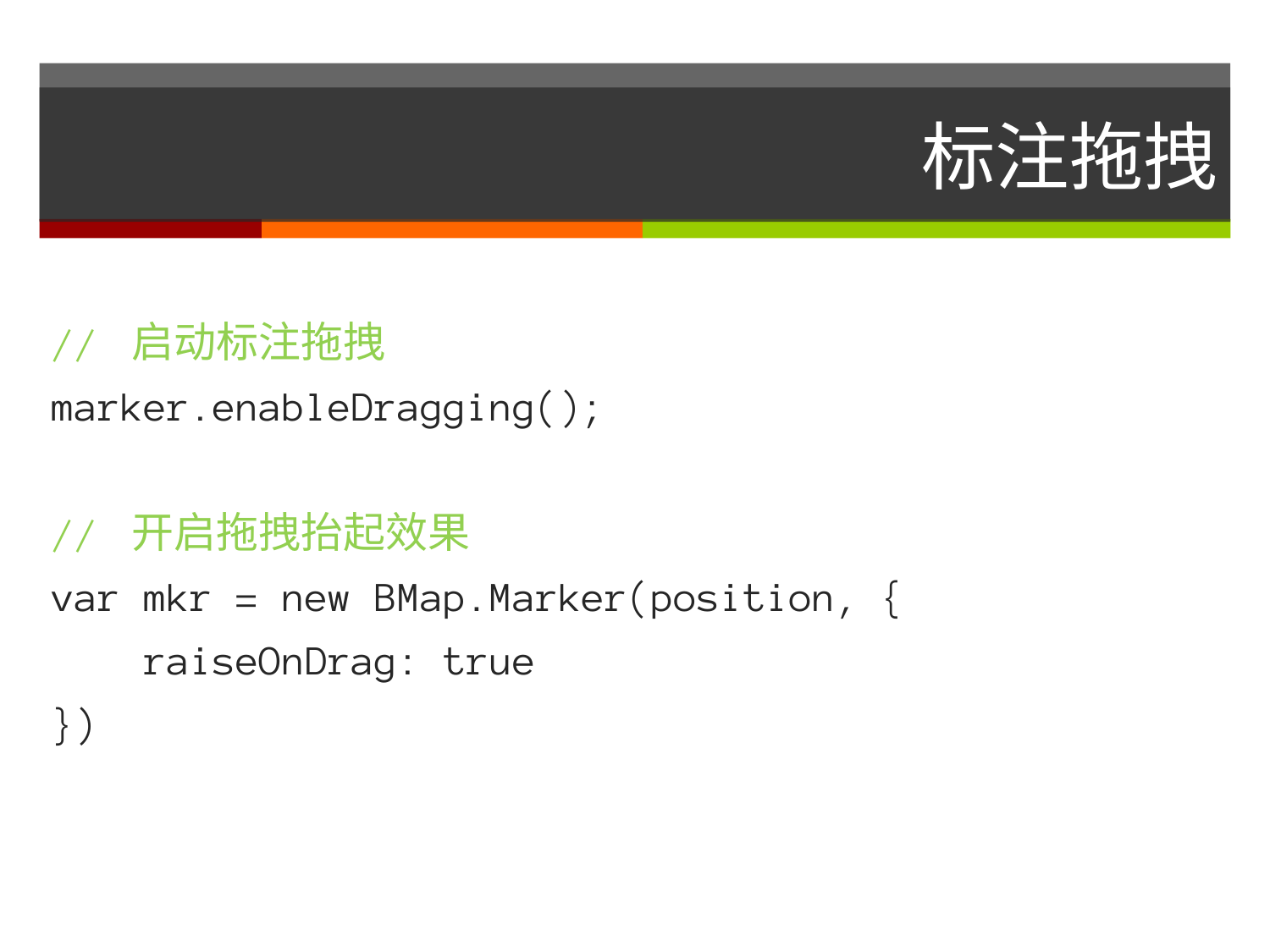

# 标注拖拽
// 启动标注拖拽
marker.enableDragging();
// 开启拖拽抬起效果
var mkr = new BMap.Marker(position, {
    raiseOnDrag: true
})